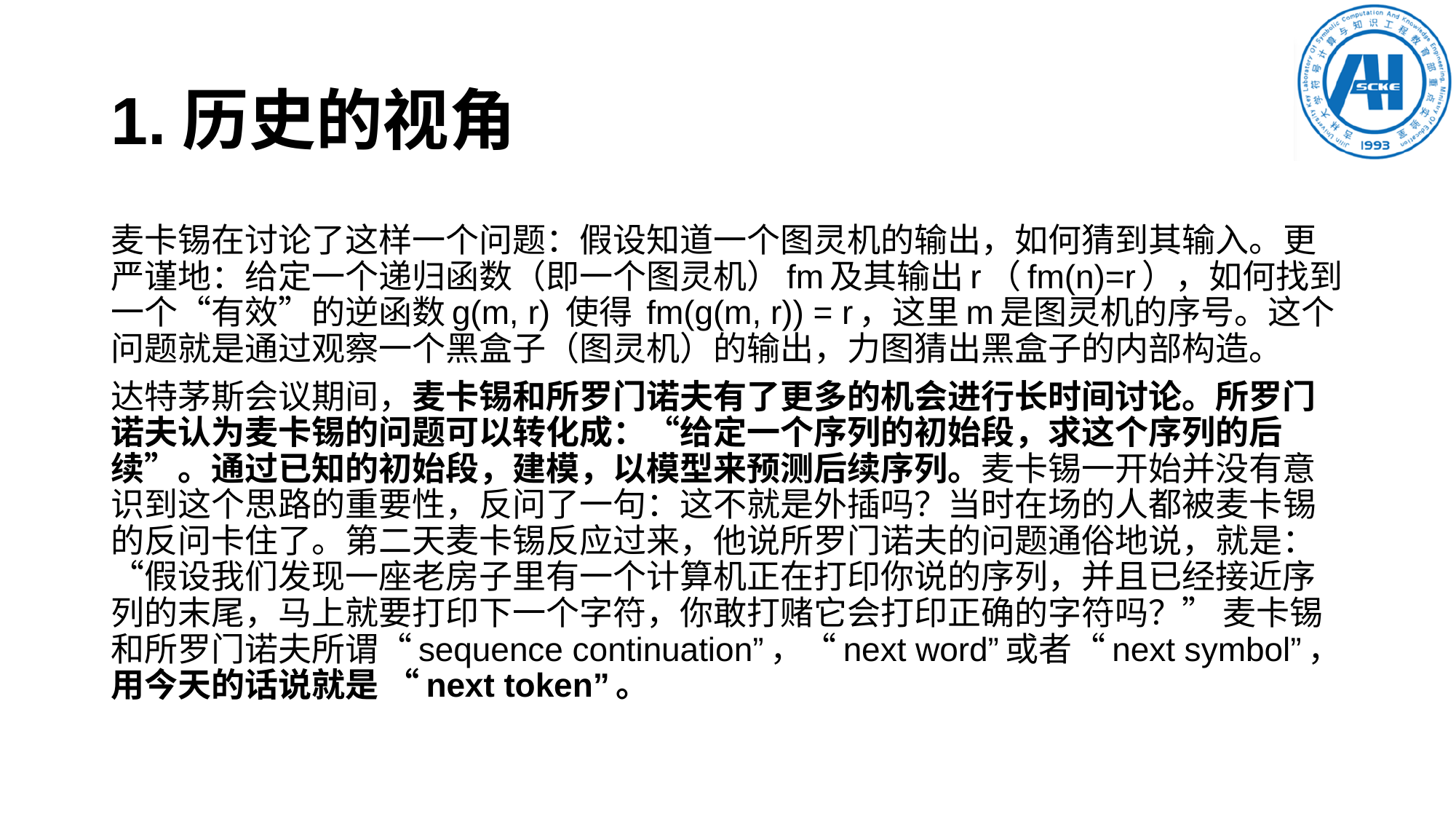

# 1.历史的视角
麦卡锡在讨论了这样一个问题：假设知道一个图灵机的输出，如何猜到其输入。更严谨地：给定一个递归函数（即一个图灵机）fm及其输出r（fm(n)=r），如何找到一个“有效”的逆函数g(m, r) 使得 fm(g(m, r)) = r，这里m是图灵机的序号。这个问题就是通过观察一个黑盒子（图灵机）的输出，力图猜出黑盒子的内部构造。
达特茅斯会议期间，麦卡锡和所罗门诺夫有了更多的机会进行长时间讨论。所罗门诺夫认为麦卡锡的问题可以转化成：“给定一个序列的初始段，求这个序列的后续”。通过已知的初始段，建模，以模型来预测后续序列。麦卡锡一开始并没有意识到这个思路的重要性，反问了一句：这不就是外插吗？当时在场的人都被麦卡锡的反问卡住了。第二天麦卡锡反应过来，他说所罗门诺夫的问题通俗地说，就是：“假设我们发现一座老房子里有一个计算机正在打印你说的序列，并且已经接近序列的末尾，马上就要打印下一个字符，你敢打赌它会打印正确的字符吗？” 麦卡锡和所罗门诺夫所谓“sequence continuation”，“next word”或者“next symbol”，用今天的话说就是 “next token”。